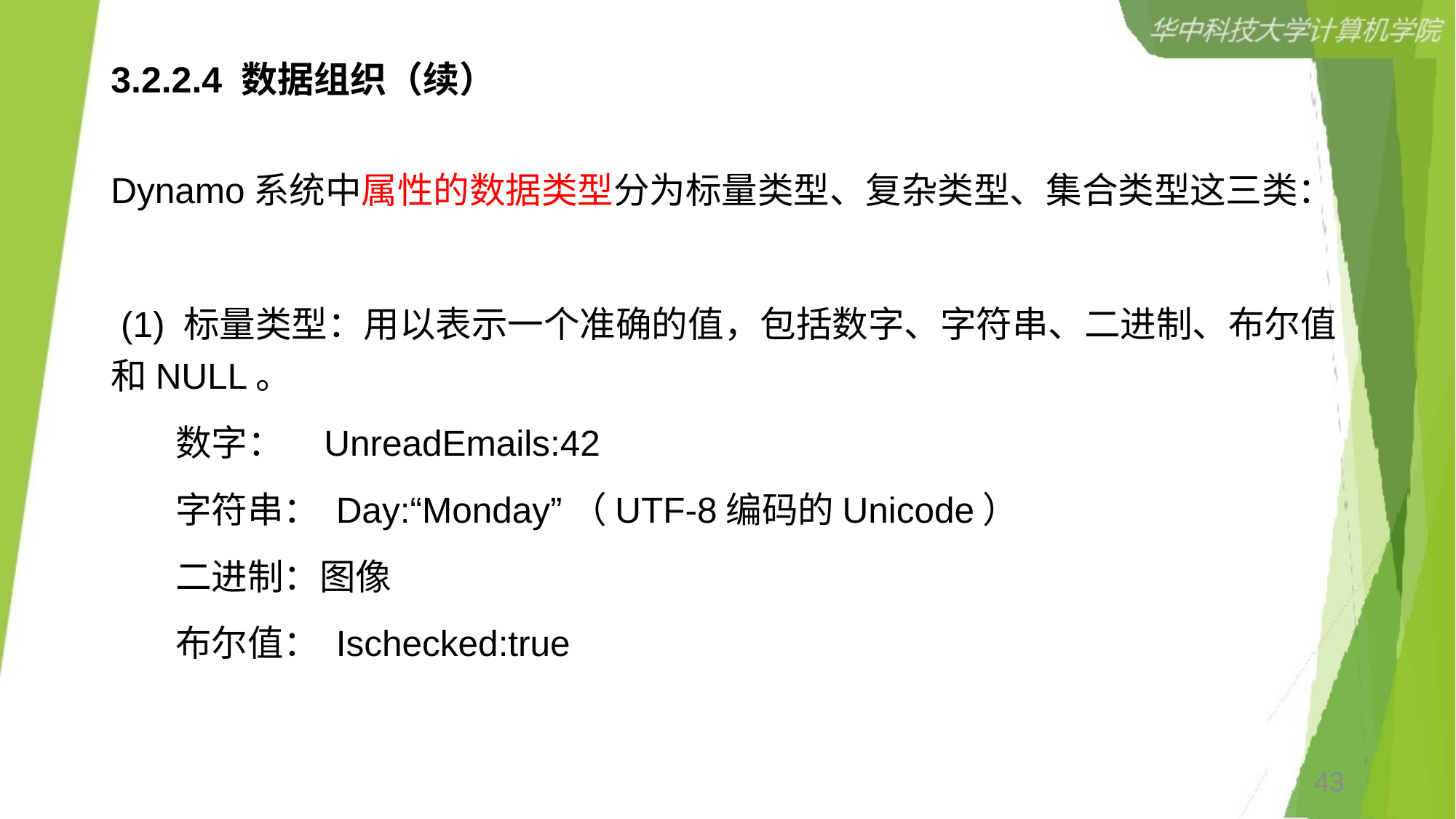

# 3.2.2.4 数据组织（续）
Dynamo系统中属性的数据类型分为标量类型、复杂类型、集合类型这三类：

 (1) 标量类型：用以表示一个准确的值，包括数字、字符串、二进制、布尔值和NULL。
       数字：    UnreadEmails:42
       字符串： Day:“Monday”（UTF-8编码的Unicode）
       二进制：图像
       布尔值： Ischecked:true
43